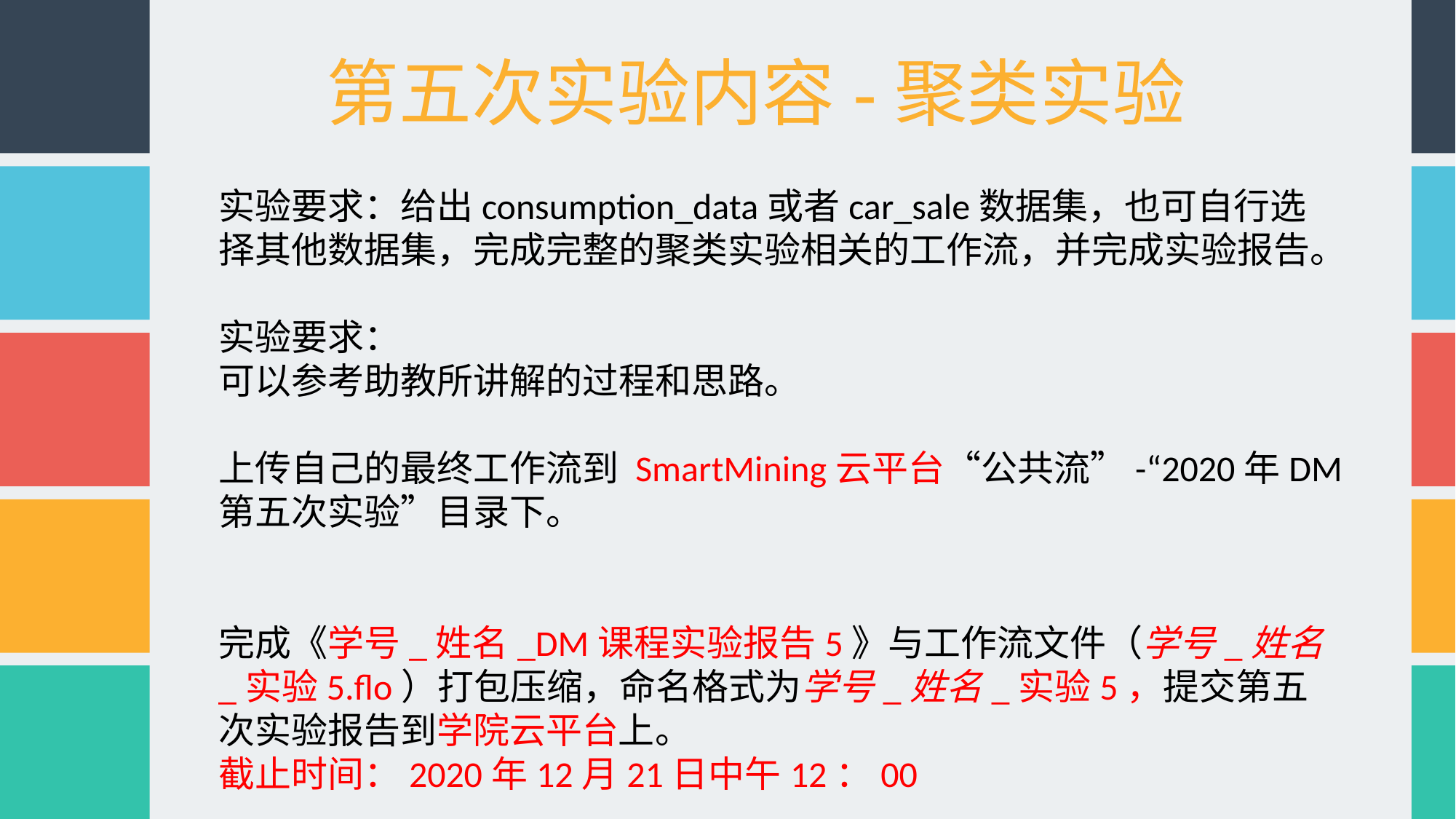

第五次实验内容-聚类实验

实验要求：给出consumption_data或者car_sale数据集，也可自行选择其他数据集，完成完整的聚类实验相关的工作流，并完成实验报告。

实验要求：
可以参考助教所讲解的过程和思路。

上传自己的最终工作流到 SmartMining云平台“公共流”-“2020年DM第五次实验”目录下。

完成《学号_姓名_DM课程实验报告5》与工作流文件（学号_姓名_实验5.flo）打包压缩，命名格式为学号_姓名_实验5，提交第五次实验报告到学院云平台上。
截止时间：2020年12月21日中午12：00